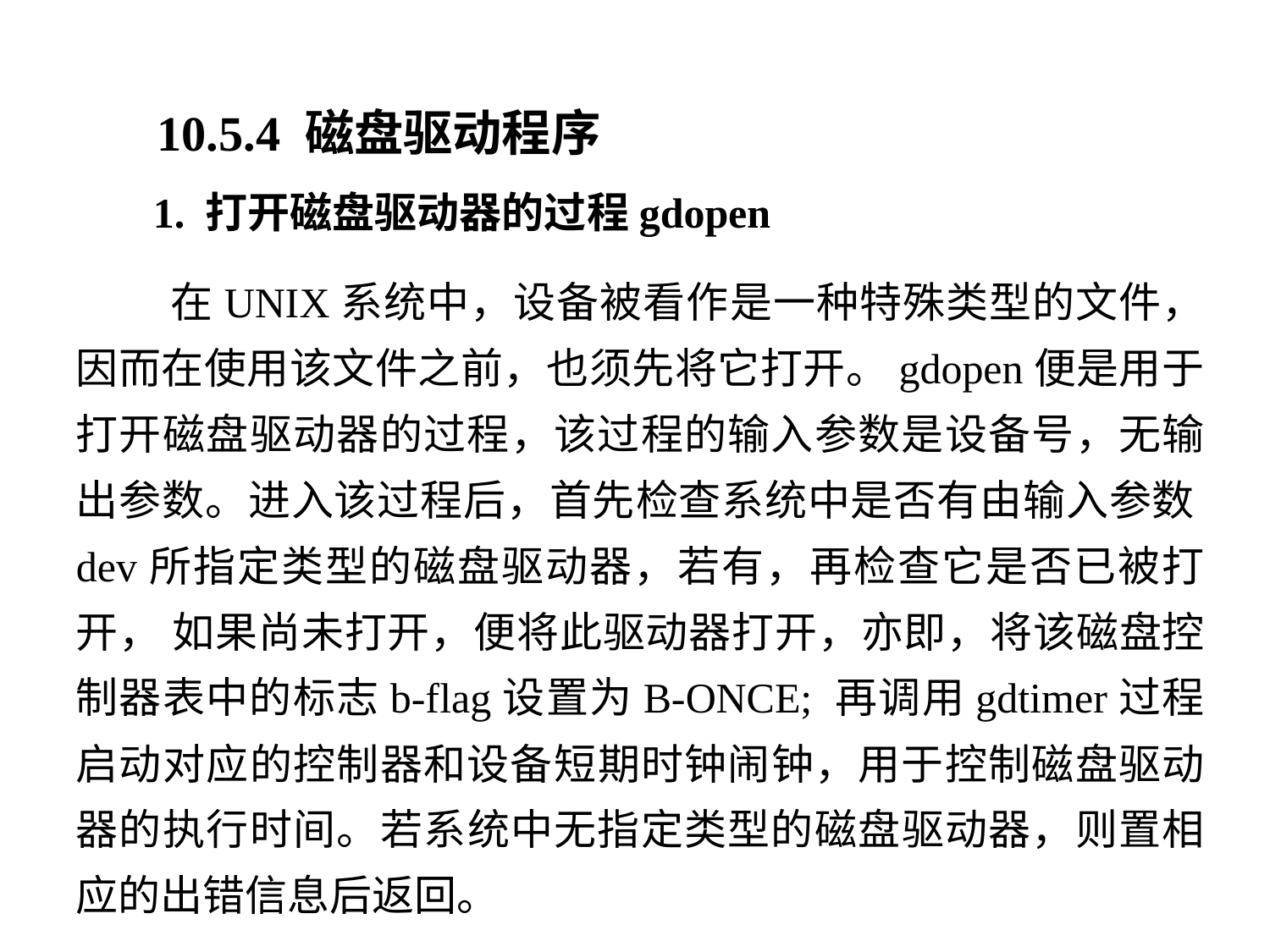

10.5.4 磁盘驱动程序
1. 打开磁盘驱动器的过程gdopen
        在UNIX系统中，设备被看作是一种特殊类型的文件， 因而在使用该文件之前，也须先将它打开。gdopen便是用于打开磁盘驱动器的过程，该过程的输入参数是设备号，无输出参数。进入该过程后，首先检查系统中是否有由输入参数dev所指定类型的磁盘驱动器，若有，再检查它是否已被打开， 如果尚未打开，便将此驱动器打开，亦即，将该磁盘控制器表中的标志b-flag设置为B-ONCE; 再调用gdtimer过程启动对应的控制器和设备短期时钟闹钟，用于控制磁盘驱动器的执行时间。若系统中无指定类型的磁盘驱动器，则置相应的出错信息后返回。